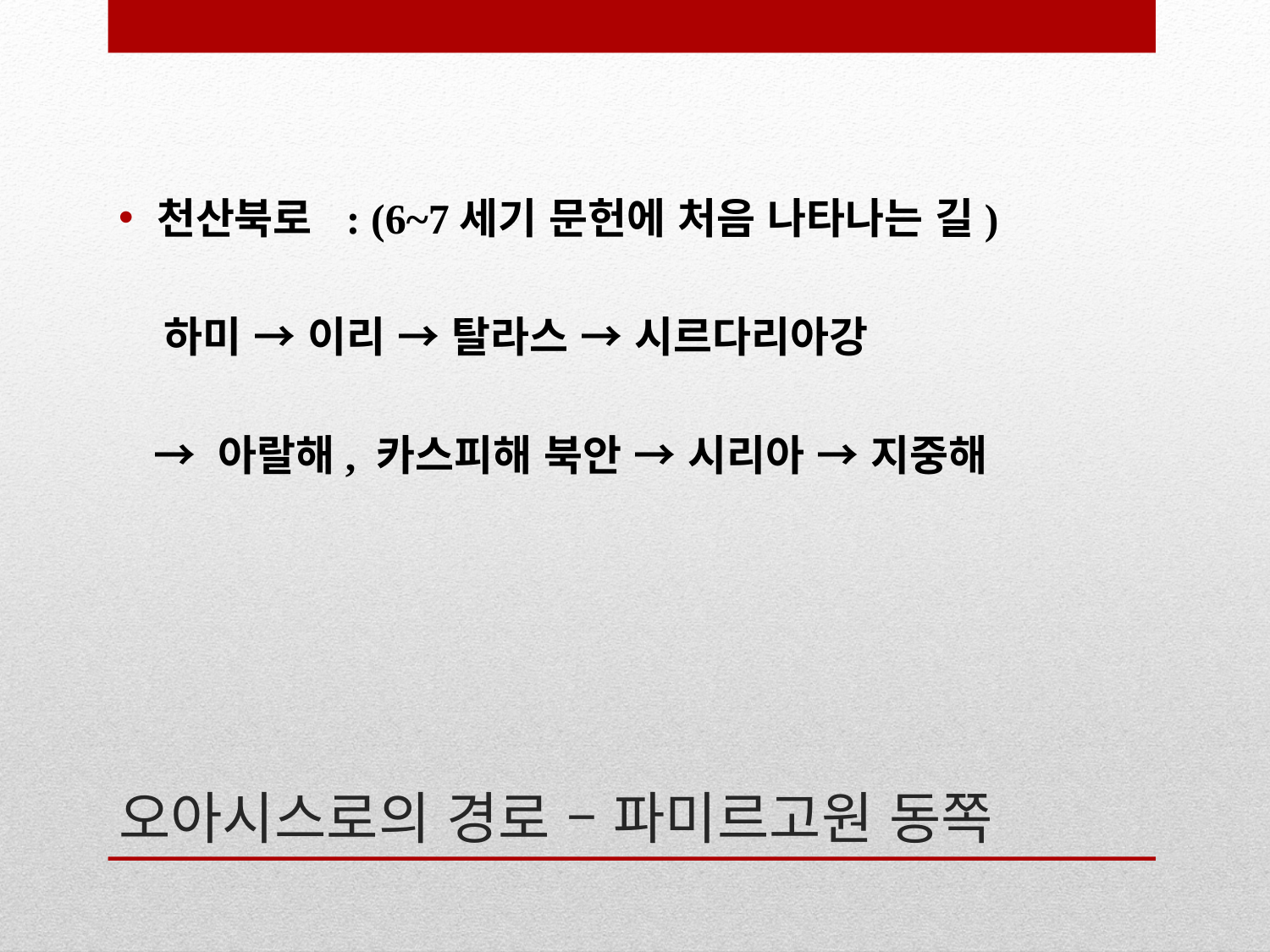

천산북로  : (6~7세기 문헌에 처음 나타나는 길)

   하미 → 이리 → 탈라스 → 시르다리아강

   → 아랄해, 카스피해 북안 → 시리아 → 지중해

# 오아시스로의 경로 – 파미르고원 동쪽